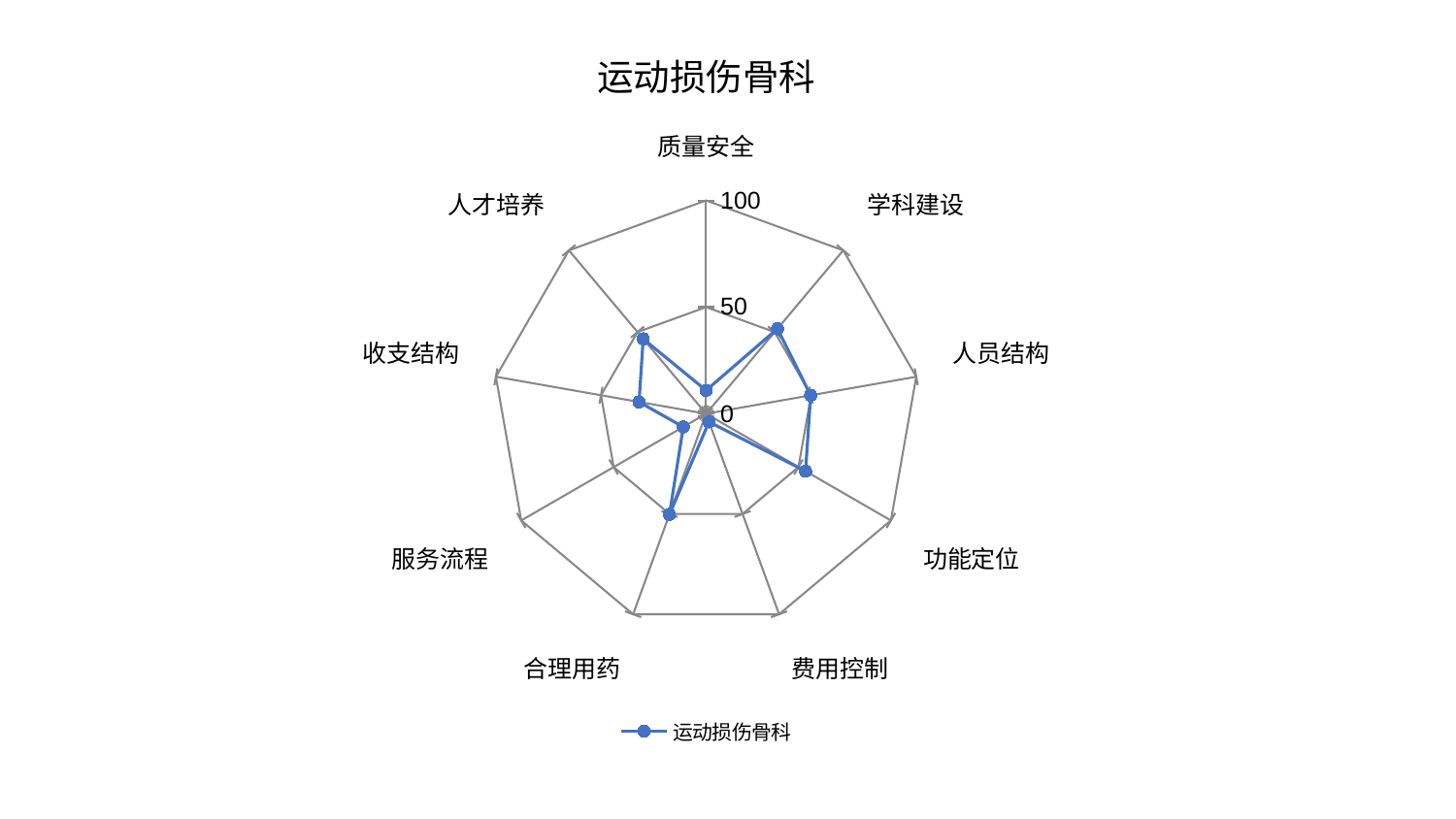

### Chart: 运动损伤骨科

| Category | 运动损伤骨科 |
|---|---|
| 质量安全 | 10.950547275766374 |
| 学科建设 | 52.05375611016025 |
| 人员结构 | 49.78105381545718 |
| 功能定位 | 53.84182305622526 |
| 费用控制 | 4.049676736394112 |
| 合理用药 | 50.21416090456194 |
| 服务流程 | 12.341536698832872 |
| 收支结构 | 31.917520406166876 |
| 人才培养 | 45.82395575235819 |
131